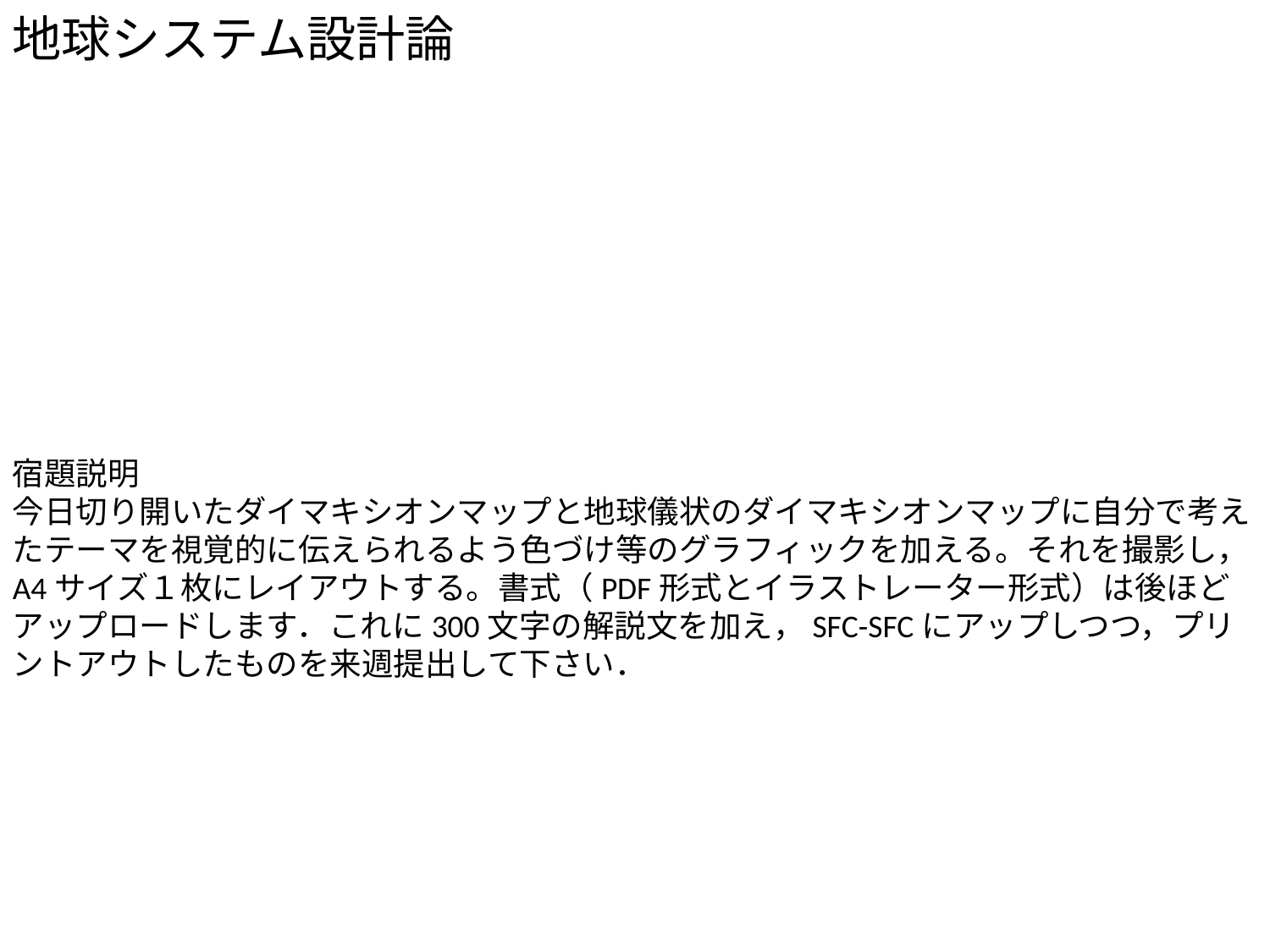

地球システム設計論
宿題説明
今日切り開いたダイマキシオンマップと地球儀状のダイマキシオンマップに自分で考えたテーマを視覚的に伝えられるよう色づけ等のグラフィックを加える。それを撮影し，A4サイズ１枚にレイアウトする。書式（PDF形式とイラストレーター形式）は後ほどアップロードします．これに300文字の解説文を加え，SFC-SFCにアップしつつ，プリントアウトしたものを来週提出して下さい．